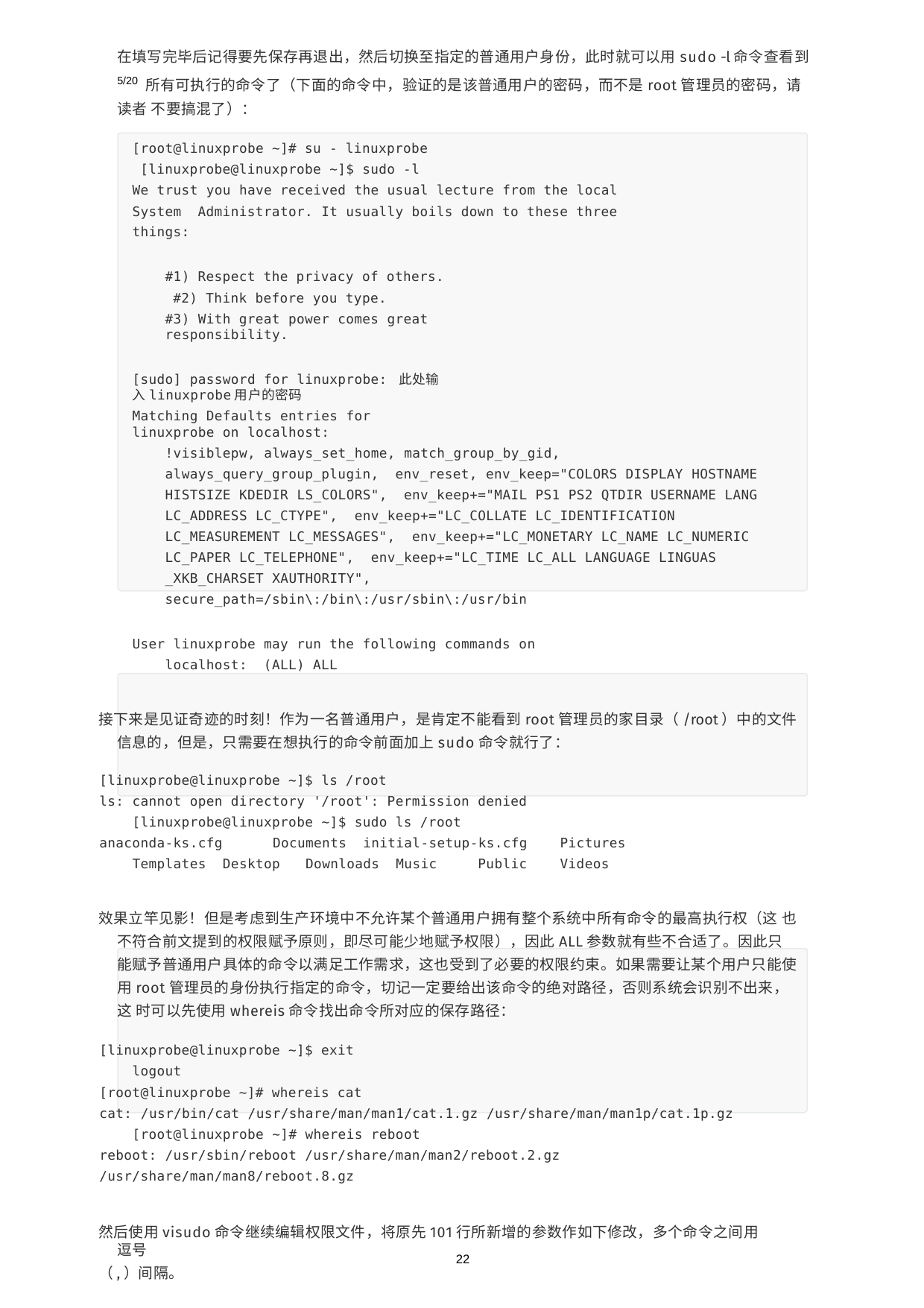

在填写完毕后记得要先保存再退出，然后切换至指定的普通用户身份，此时就可以用sudo -l命令查看到5/20 所有可执行的命令了（下面的命令中，验证的是该普通用户的密码，而不是root管理员的密码，请读者 不要搞混了）：

[root@linuxprobe ~]# su - linuxprobe  [linuxprobe@linuxprobe ~]$ sudo -l
We trust you have received the usual lecture from the local System  Administrator. It usually boils down to these three things:

#1) Respect the privacy of others.  #2) Think before you type.
#3) With great power comes great responsibility.

[sudo] password for linuxprobe: 此处输入linuxprobe用户的密码
Matching Defaults entries for linuxprobe on localhost:
!visiblepw, always_set_home, match_group_by_gid, always_query_group_plugin,  env_reset, env_keep="COLORS DISPLAY HOSTNAME HISTSIZE KDEDIR LS_COLORS",  env_keep+="MAIL PS1 PS2 QTDIR USERNAME LANG LC_ADDRESS LC_CTYPE",  env_keep+="LC_COLLATE LC_IDENTIFICATION LC_MEASUREMENT LC_MESSAGES",  env_keep+="LC_MONETARY LC_NAME LC_NUMERIC LC_PAPER LC_TELEPHONE",  env_keep+="LC_TIME LC_ALL LANGUAGE LINGUAS _XKB_CHARSET XAUTHORITY",
secure_path=/sbin\:/bin\:/usr/sbin\:/usr/bin

User linuxprobe may run the following commands on localhost:  (ALL) ALL

接下来是见证奇迹的时刻！作为一名普通用户，是肯定不能看到root管理员的家目录（/root）中的文件 信息的，但是，只需要在想执行的命令前面加上sudo命令就行了：

[linuxprobe@linuxprobe ~]$ ls /root
ls: cannot open directory '/root': Permission denied  [linuxprobe@linuxprobe ~]$ sudo ls /root
anaconda-ks.cfg	Documents	initial-setup-ks.cfg	Pictures	Templates  Desktop	Downloads	Music	Public	Videos

效果立竿见影！但是考虑到生产环境中不允许某个普通用户拥有整个系统中所有命令的最高执行权（这 也不符合前文提到的权限赋予原则，即尽可能少地赋予权限），因此ALL参数就有些不合适了。因此只 能赋予普通用户具体的命令以满足工作需求，这也受到了必要的权限约束。如果需要让某个用户只能使 用root管理员的身份执行指定的命令，切记一定要给出该命令的绝对路径，否则系统会识别不出来，这 时可以先使用whereis命令找出命令所对应的保存路径：

[linuxprobe@linuxprobe ~]$ exit  logout
[root@linuxprobe ~]# whereis cat
cat: /usr/bin/cat /usr/share/man/man1/cat.1.gz /usr/share/man/man1p/cat.1p.gz  [root@linuxprobe ~]# whereis reboot
reboot: /usr/sbin/reboot /usr/share/man/man2/reboot.2.gz
/usr/share/man/man8/reboot.8.gz

然后使用visudo命令继续编辑权限文件，将原先101行所新增的参数作如下修改，多个命令之间用逗号
（,）间隔。

22